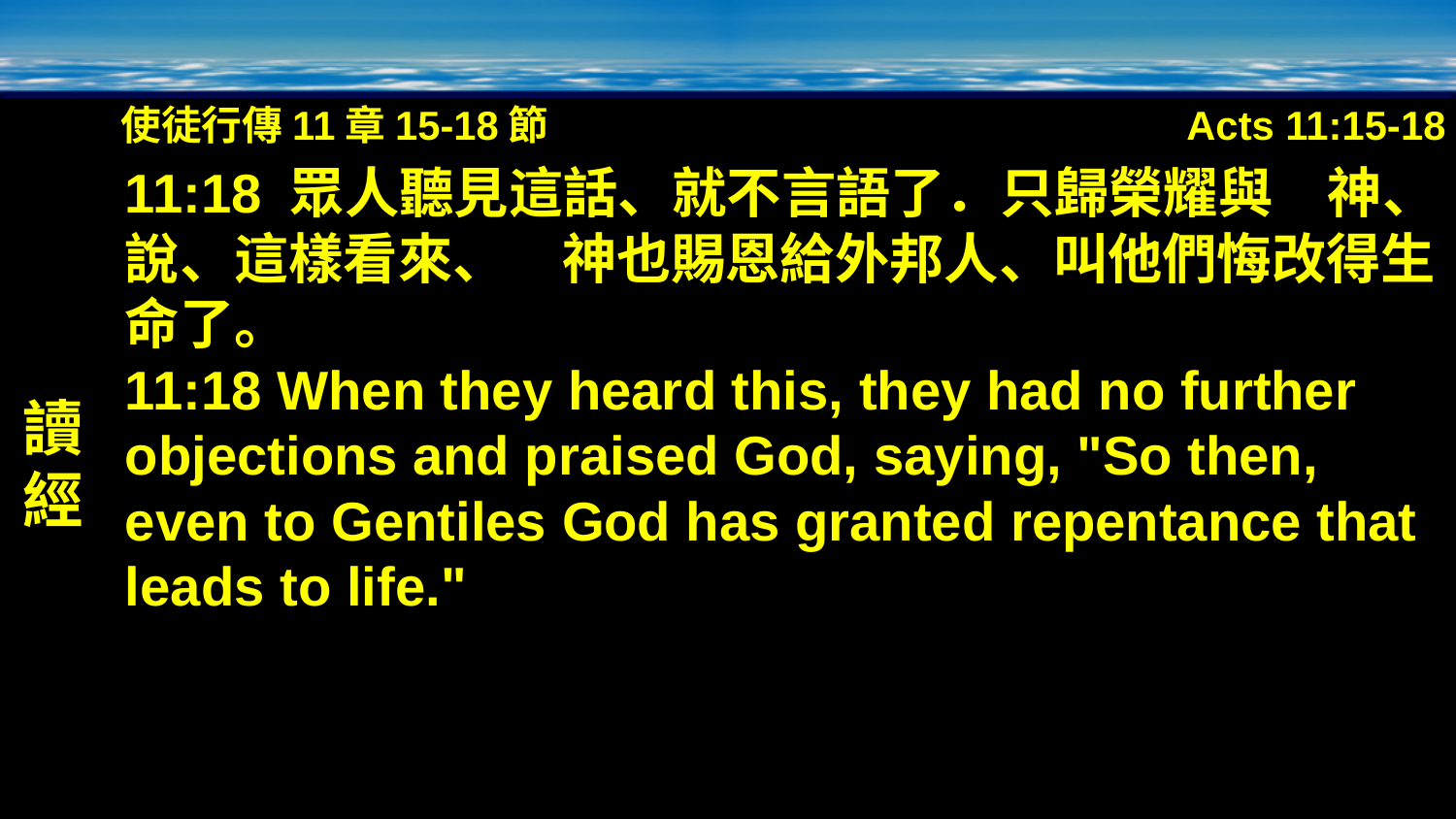

使徒行傳11章15-18節
Acts 11:15-18
讀經
11:18 眾人聽見這話、就不言語了．只歸榮耀與　神、說、這樣看來、　神也賜恩給外邦人、叫他們悔改得生命了。
11:18 When they heard this, they had no further objections and praised God, saying, "So then, even to Gentiles God has granted repentance that leads to life."